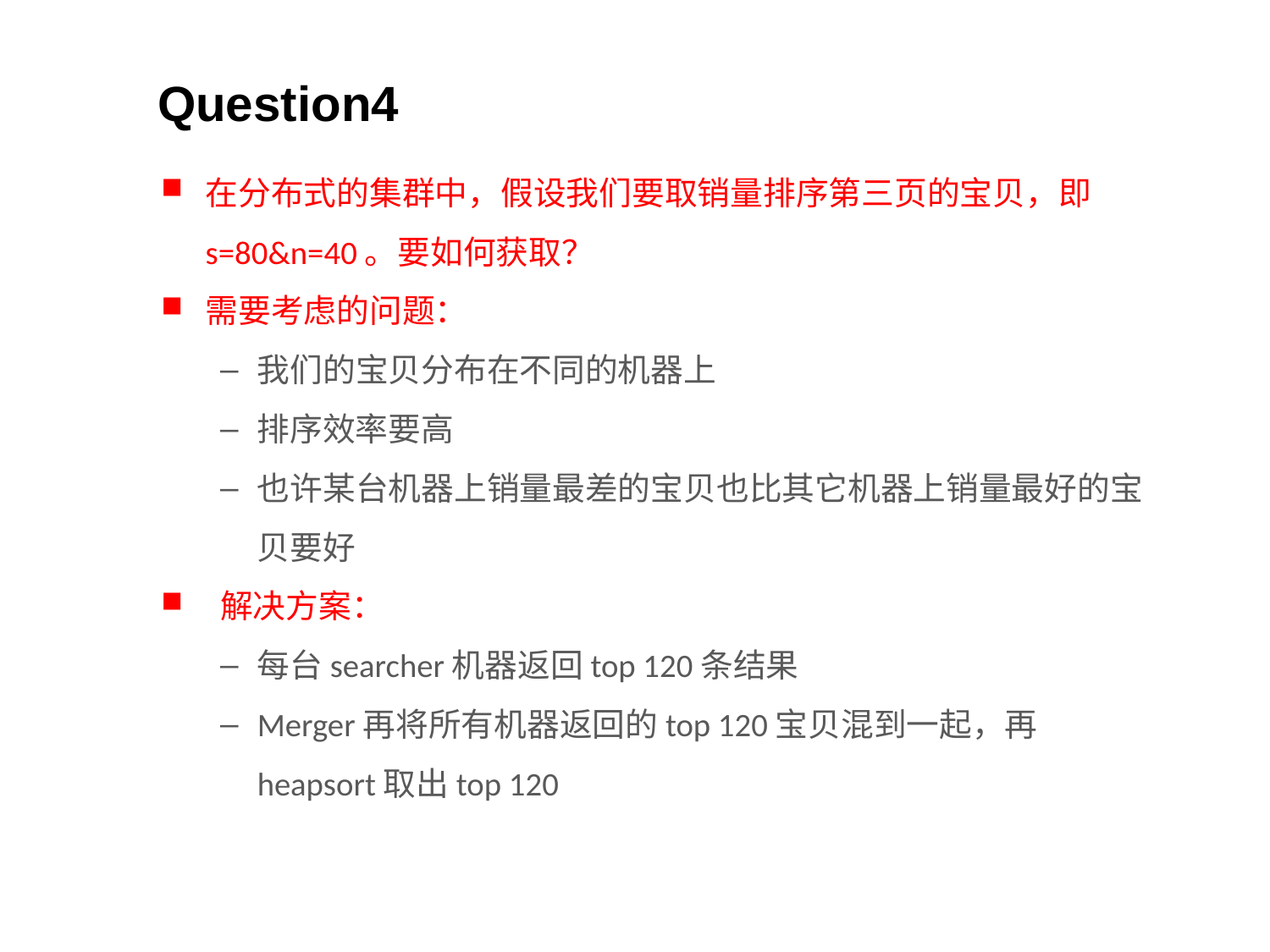

Question4

在分布式的集群中，假设我们要取销量排序第三页的宝贝，即s=80&n=40。要如何获取？
需要考虑的问题：
我们的宝贝分布在不同的机器上
排序效率要高
也许某台机器上销量最差的宝贝也比其它机器上销量最好的宝贝要好
解决方案：
每台searcher机器返回top 120条结果
Merger再将所有机器返回的top 120宝贝混到一起，再heapsort取出top 120